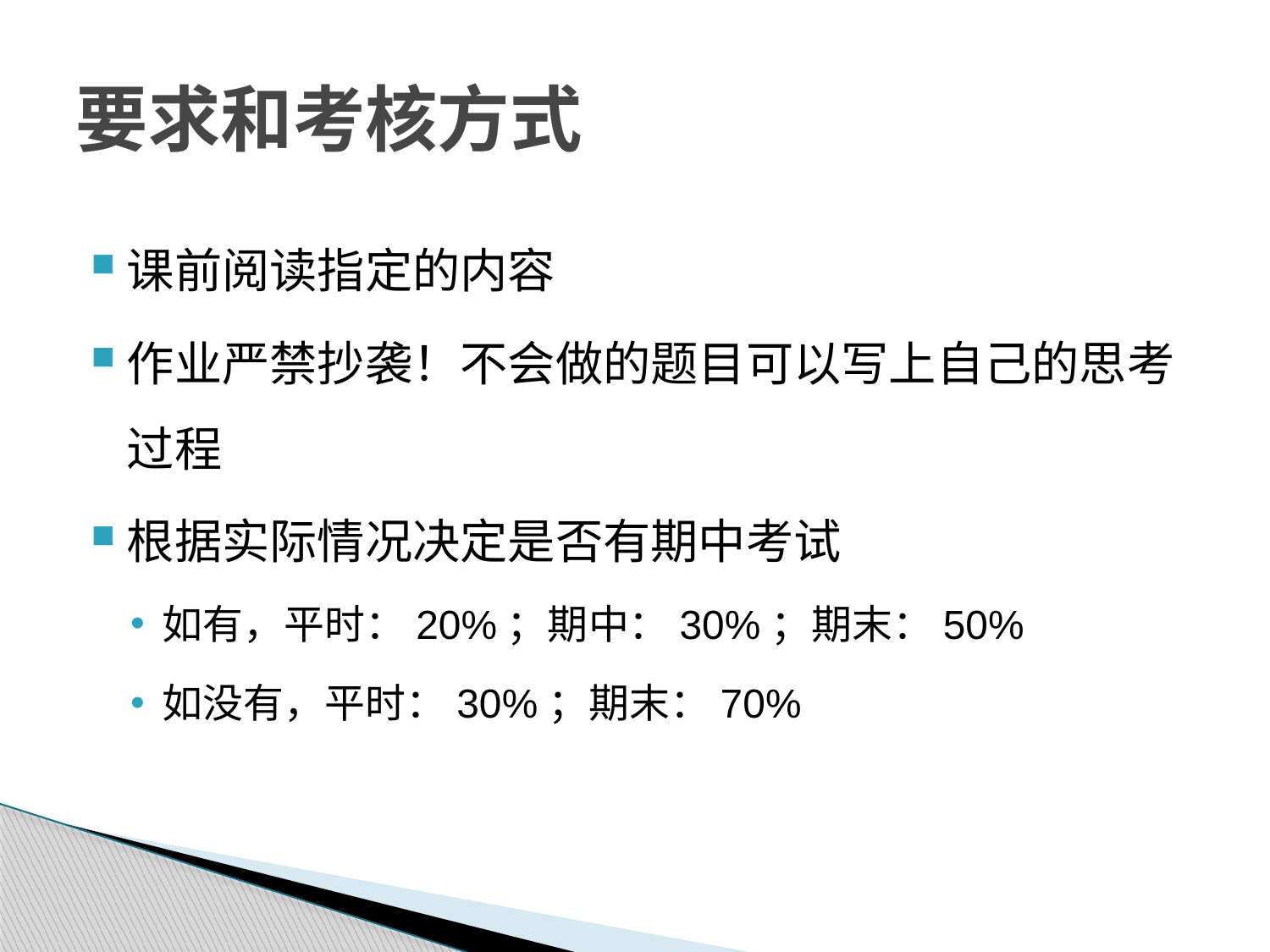

# 要求和考核方式
课前阅读指定的内容
作业严禁抄袭！不会做的题目可以写上自己的思考过程
根据实际情况决定是否有期中考试
如有，平时：20%；期中：30%；期末：50%
如没有，平时：30%；期末：70%